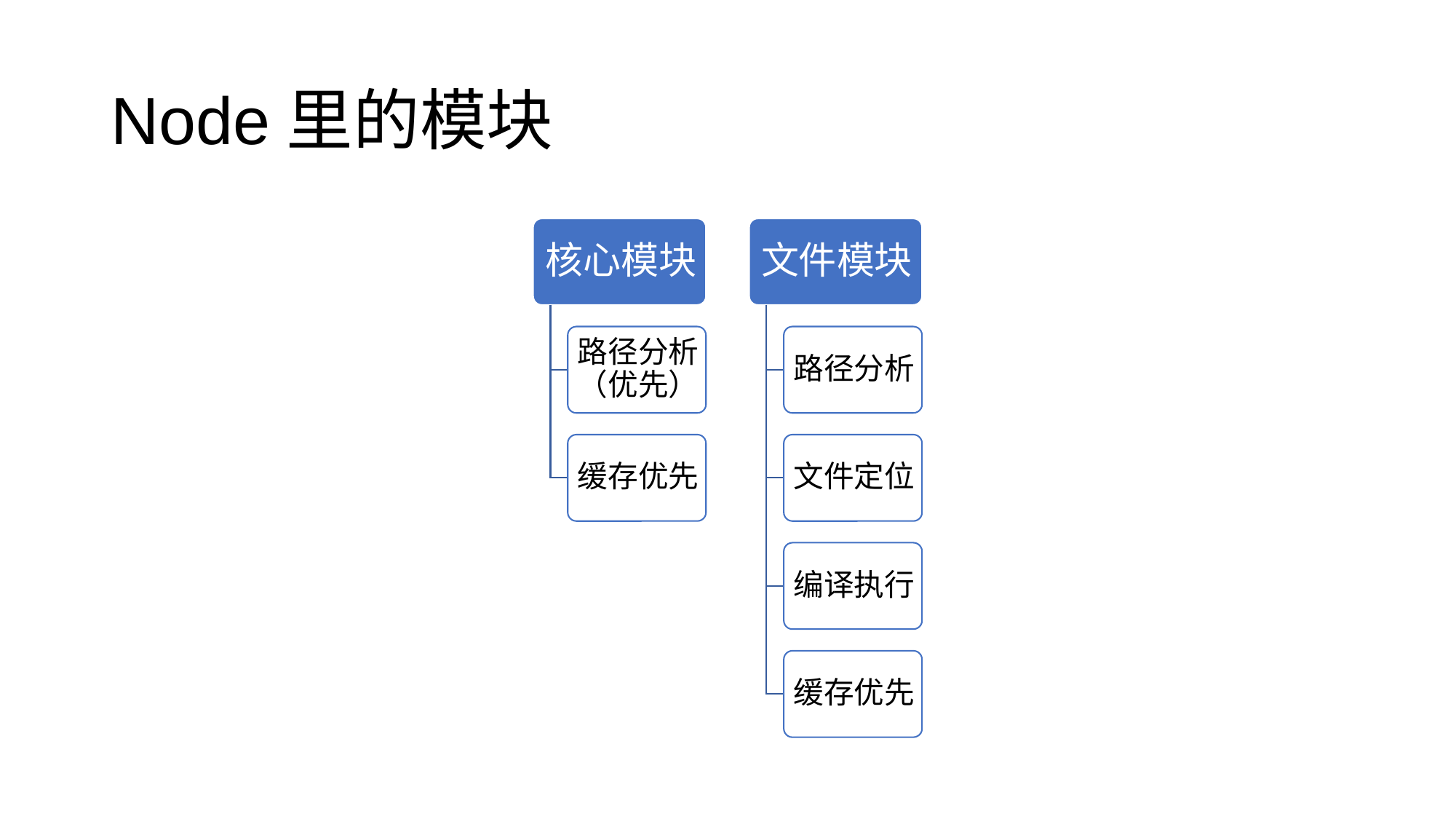

# Node里的模块
核心模块
路径分析（优先）
缓存优先
文件模块
路径分析
文件定位
编译执行
缓存优先